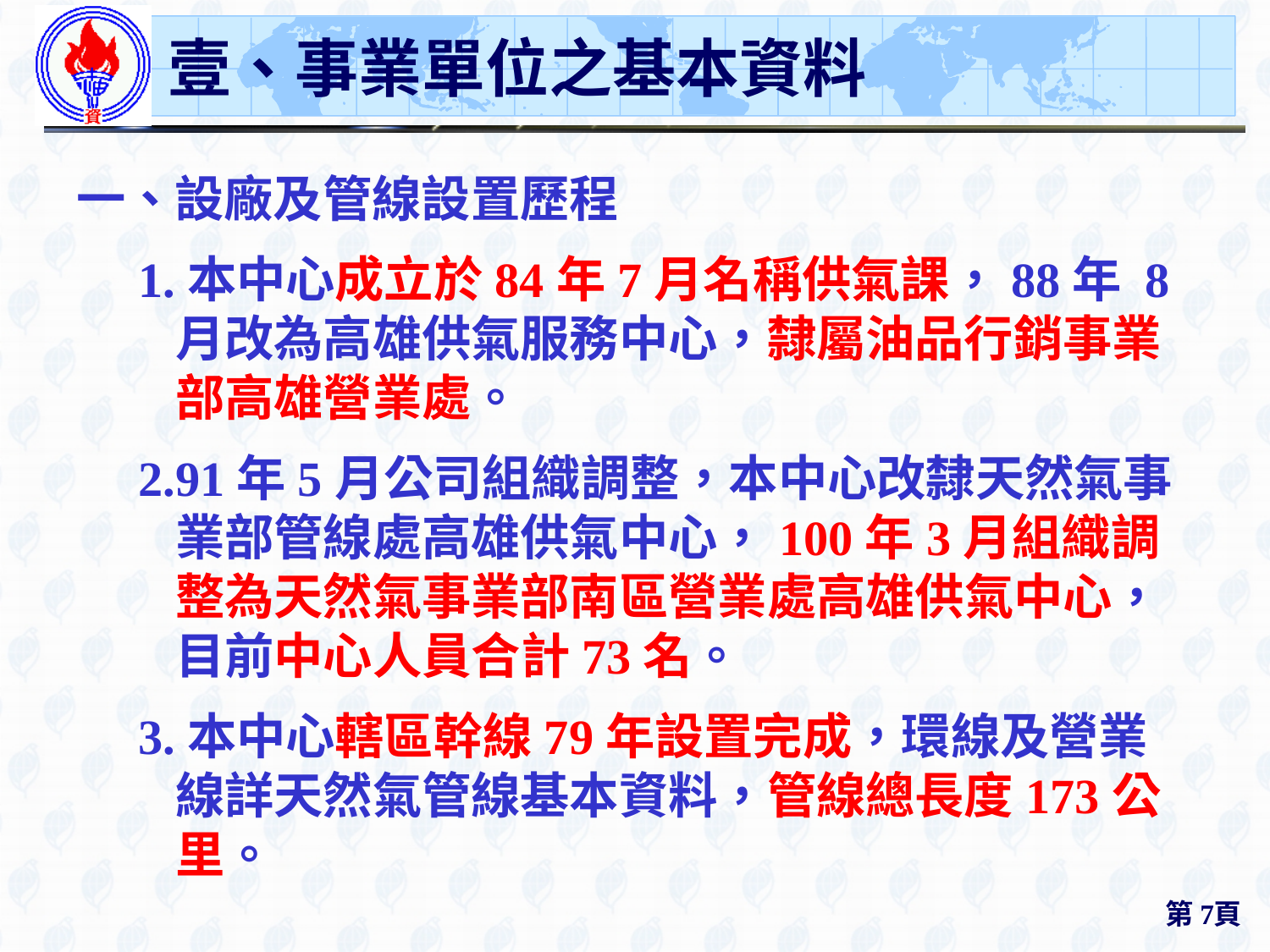

# 壹、事業單位之基本資料
一、設廠及管線設置歷程
1.本中心成立於84年7月名稱供氣課，88年 8月改為高雄供氣服務中心，隸屬油品行銷事業部高雄營業處。
2.91年5月公司組織調整，本中心改隸天然氣事業部管線處高雄供氣中心，100年3月組織調整為天然氣事業部南區營業處高雄供氣中心，目前中心人員合計73名。
3.本中心轄區幹線79年設置完成，環線及營業線詳天然氣管線基本資料，管線總長度173公里。

第7頁